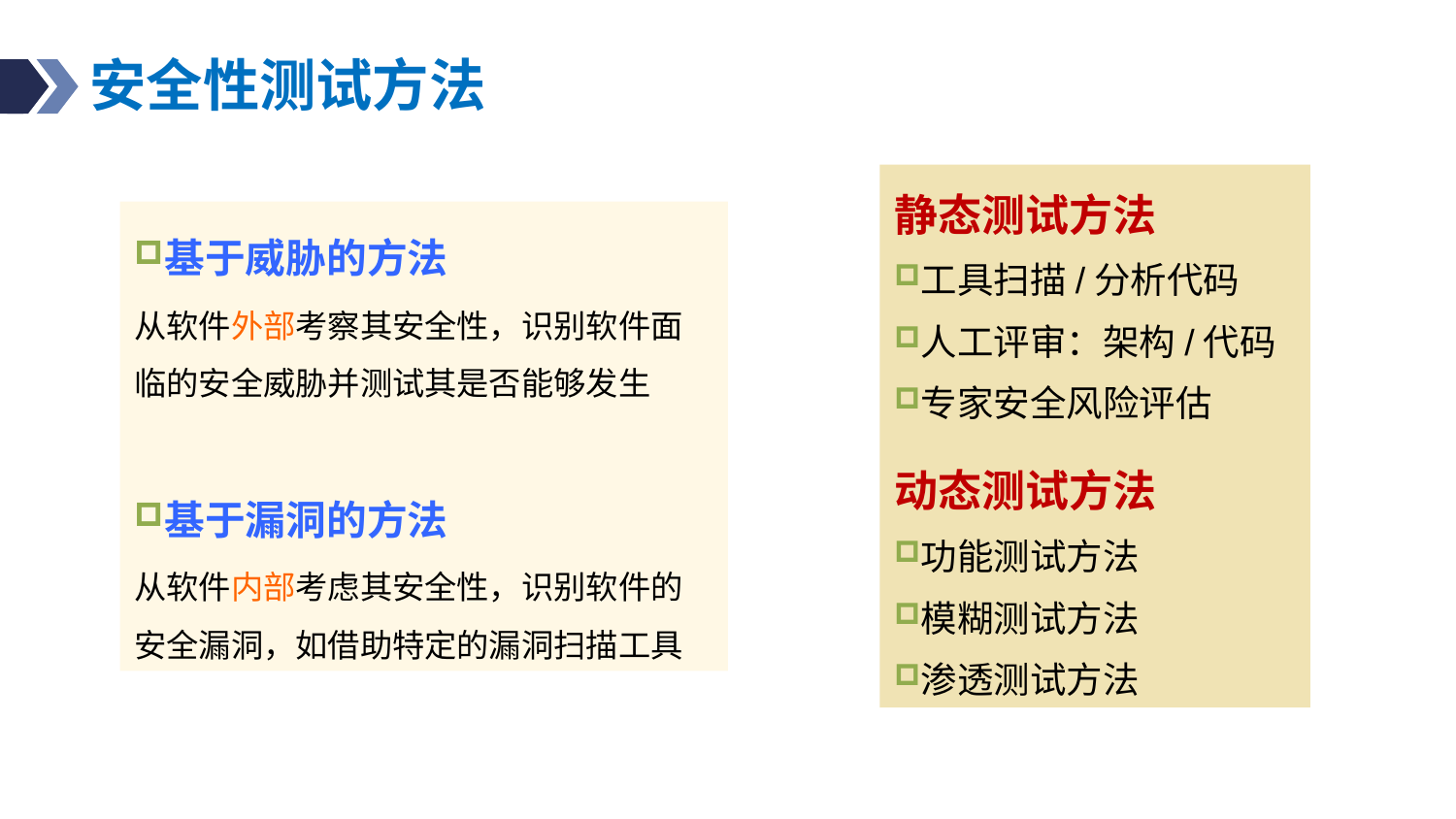

# 安全性测试方法
静态测试方法
工具扫描/分析代码
人工评审：架构/代码
专家安全风险评估

动态测试方法
功能测试方法
模糊测试方法
渗透测试方法
基于威胁的方法
从软件外部考察其安全性，识别软件面临的安全威胁并测试其是否能够发生

基于漏洞的方法
从软件内部考虑其安全性，识别软件的安全漏洞，如借助特定的漏洞扫描工具
70